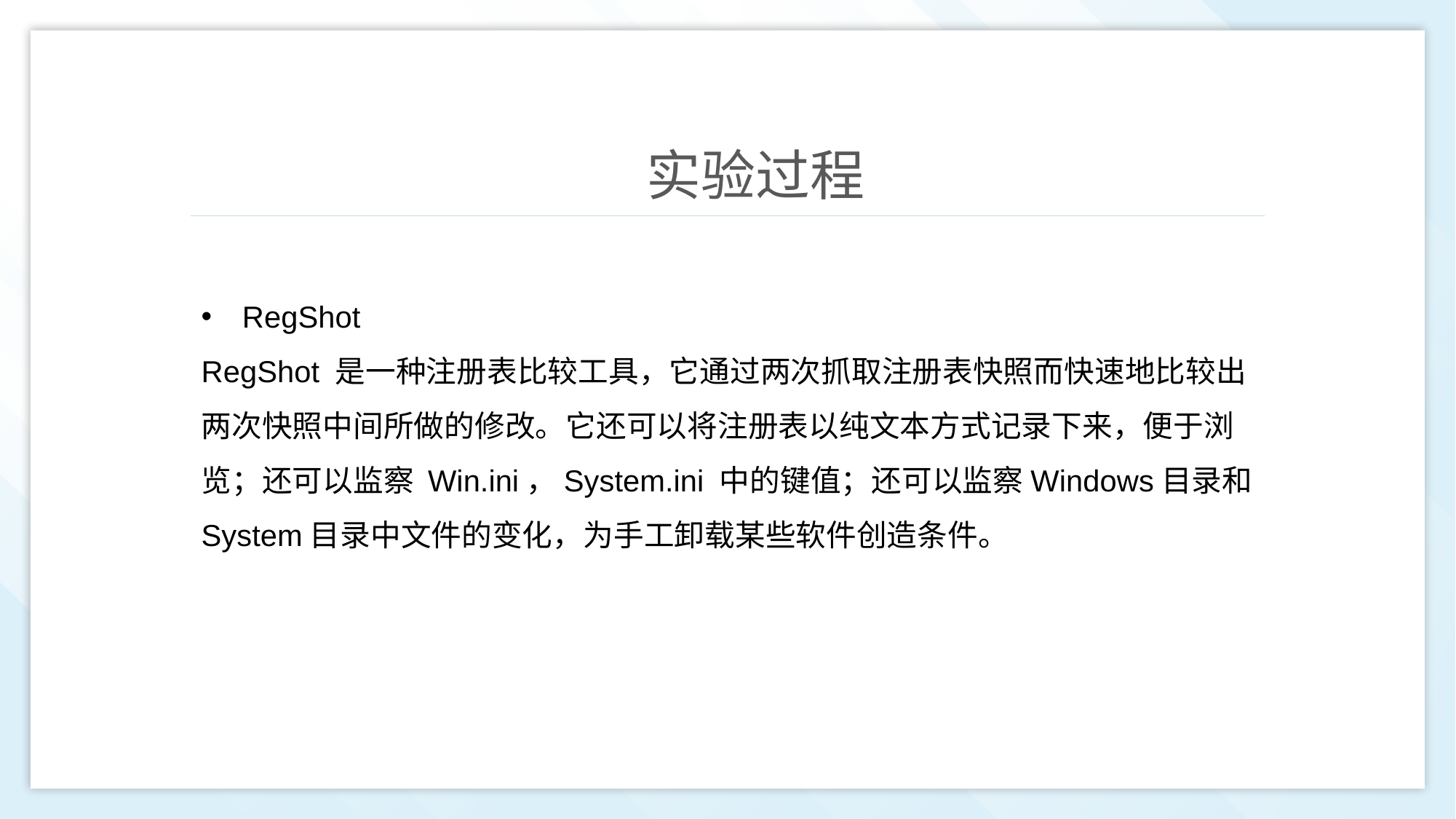

实验过程
RegShot
RegShot 是一种注册表比较工具，它通过两次抓取注册表快照而快速地比较出两次快照中间所做的修改。它还可以将注册表以纯文本方式记录下来，便于浏览；还可以监察 Win.ini，System.ini 中的键值；还可以监察Windows目录和System目录中文件的变化，为手工卸载某些软件创造条件。